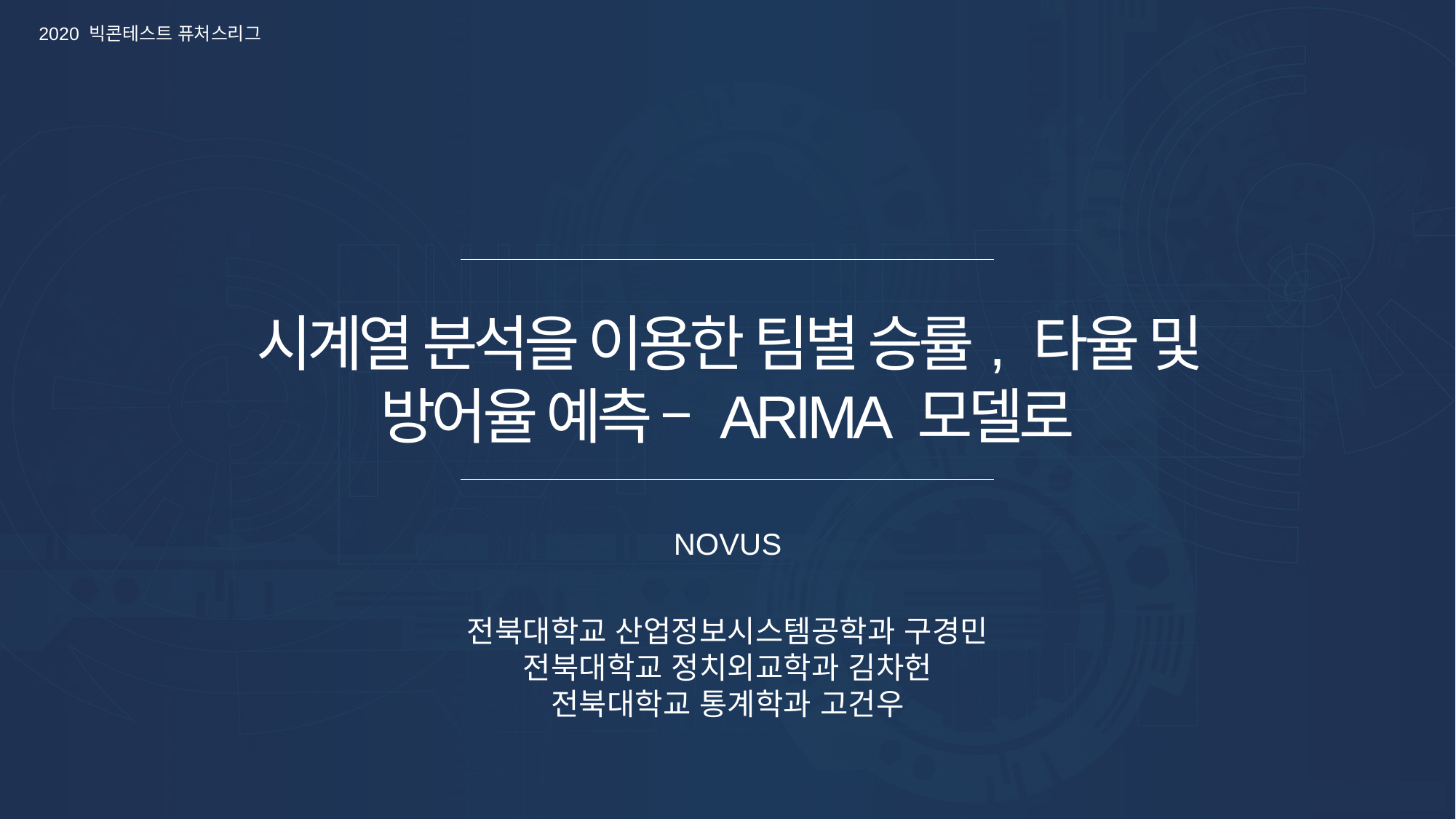

2020 빅콘테스트 퓨처스리그
시계열 분석을 이용한 팀별 승률, 타율 및 방어율 예측 – ARIMA 모델로
NOVUS
전북대학교 산업정보시스템공학과 구경민
전북대학교 정치외교학과 김차헌
전북대학교 통계학과 고건우